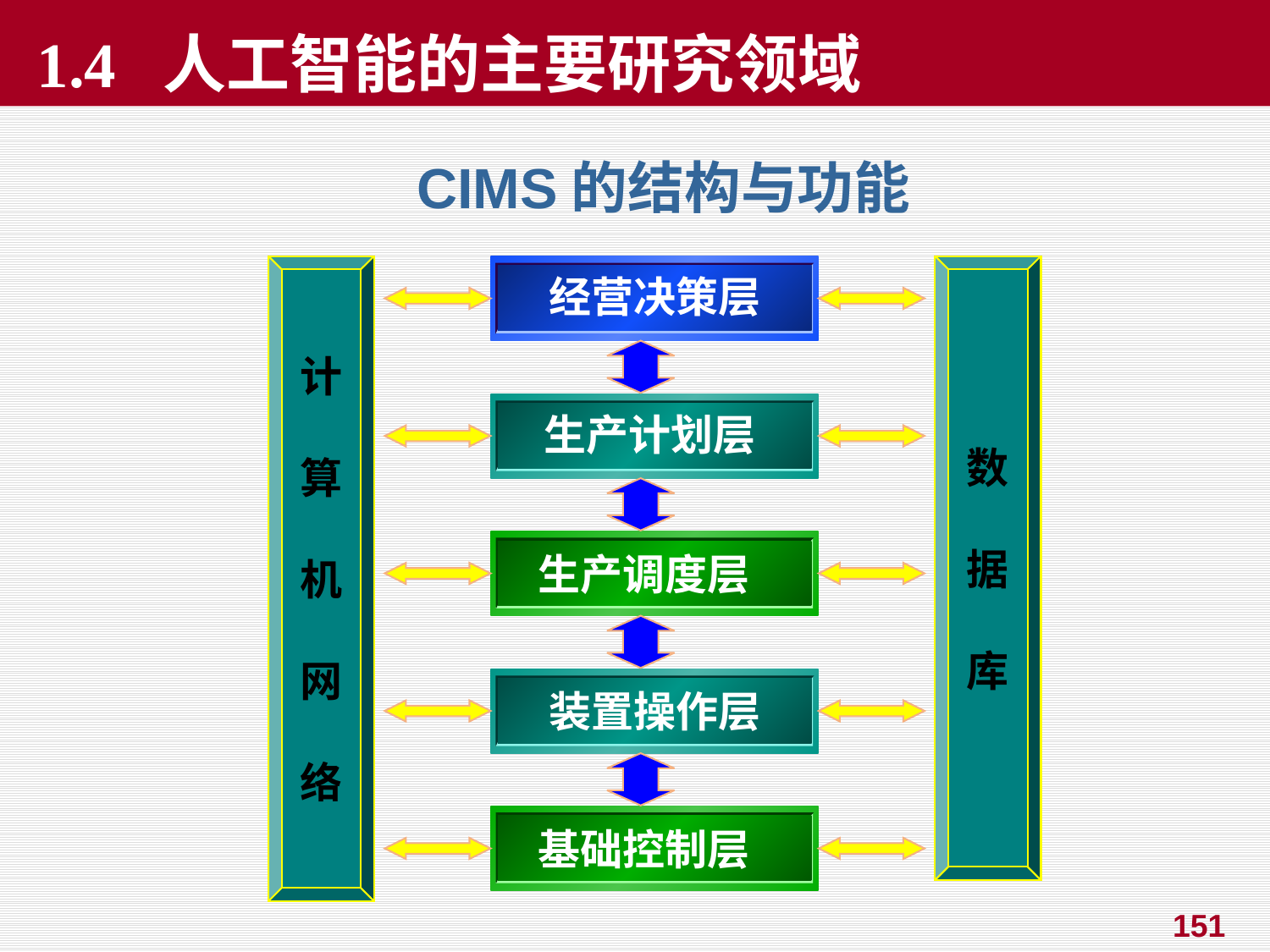

1.4  人工智能的主要研究领域
CIMS的结构与功能
计

算

机

网

络

经营决策层

数

据

库

生产计划层

生产调度层

装置操作层

基础控制层

151